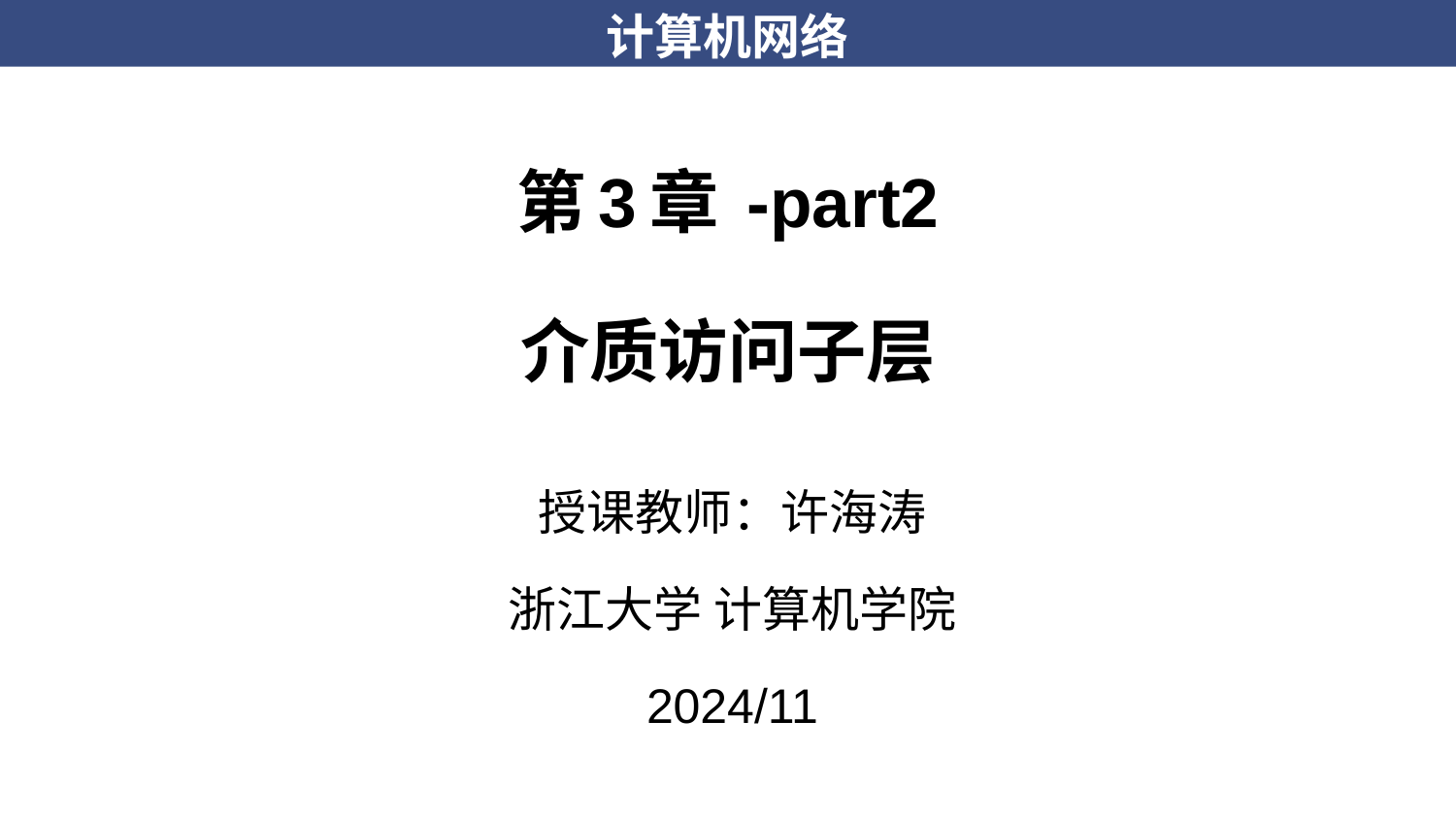

# 第3章 -part2 介质访问子层
授课教师：许海涛
浙江大学 计算机学院
2024/11